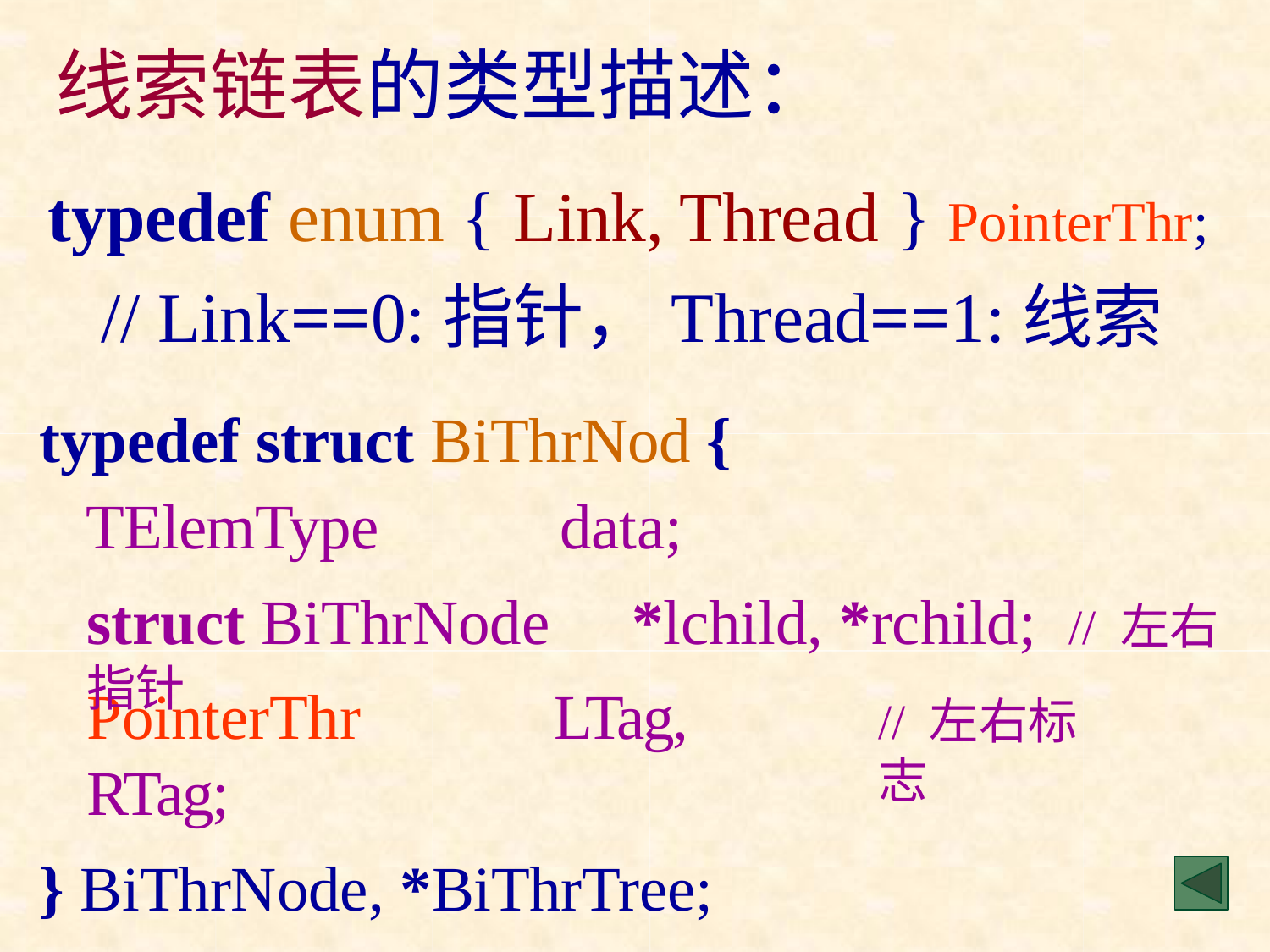

# 线索链表的类型描述：
typedef enum { Link, Thread } PointerThr;
// Link==0:指针，Thread==1:线索
typedef struct BiThrNod {
TElemType	data;
struct BiThrNode	*lchild, *rchild;	// 左右指针
PointerThr	LTag, RTag;
} BiThrNode, *BiThrTree;
// 左右标志